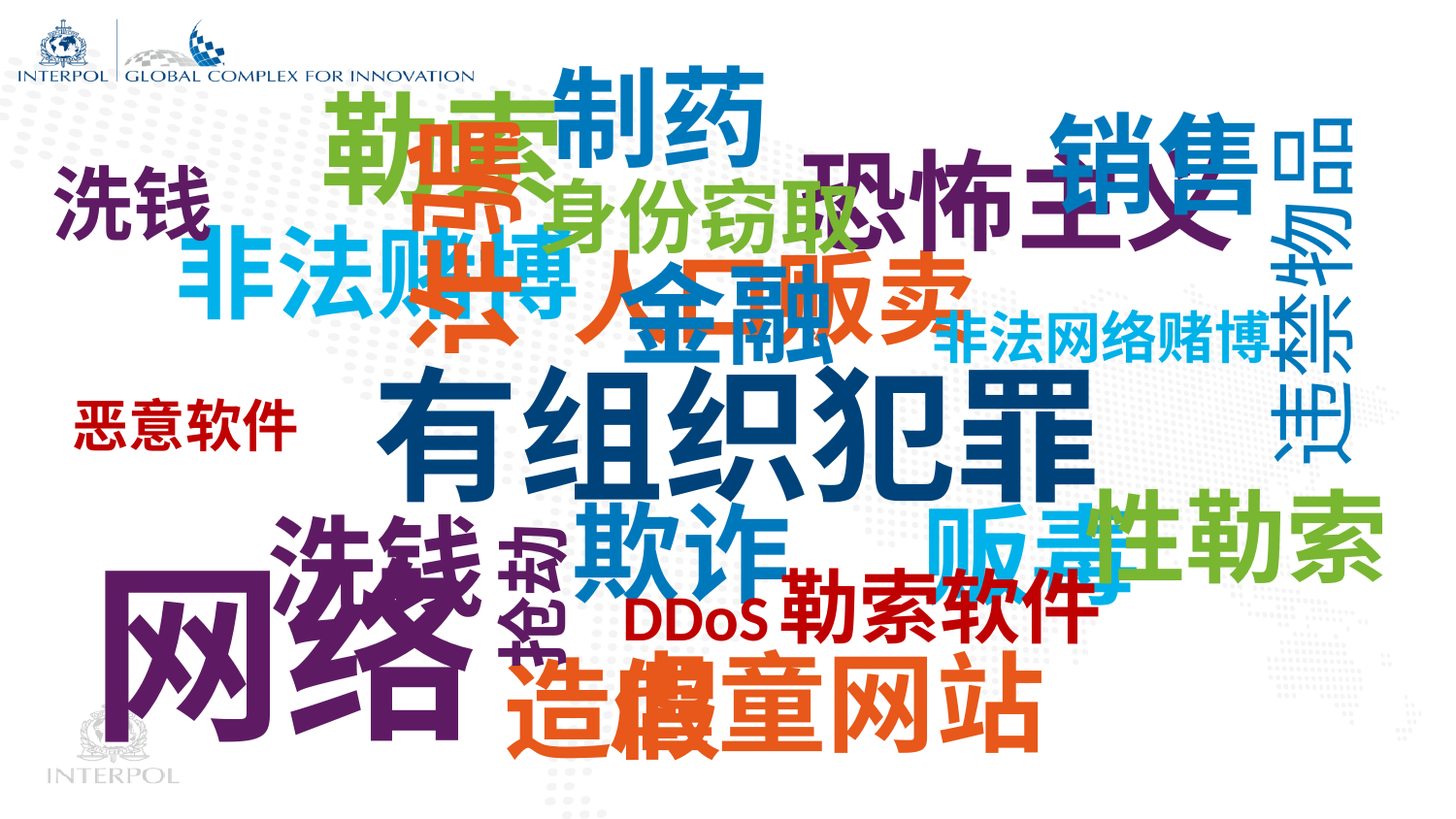

制药
销售
洗钱
身份窃取
诈骗
金融
非法网络赌博
恶意软件
欺诈
网络
勒索软件
抢劫
DDoS
虐童网站
性勒索
勒索
恐怖主义
非法赌博
人口贩卖
违禁物品
贩毒
洗钱
造假
有组织犯罪